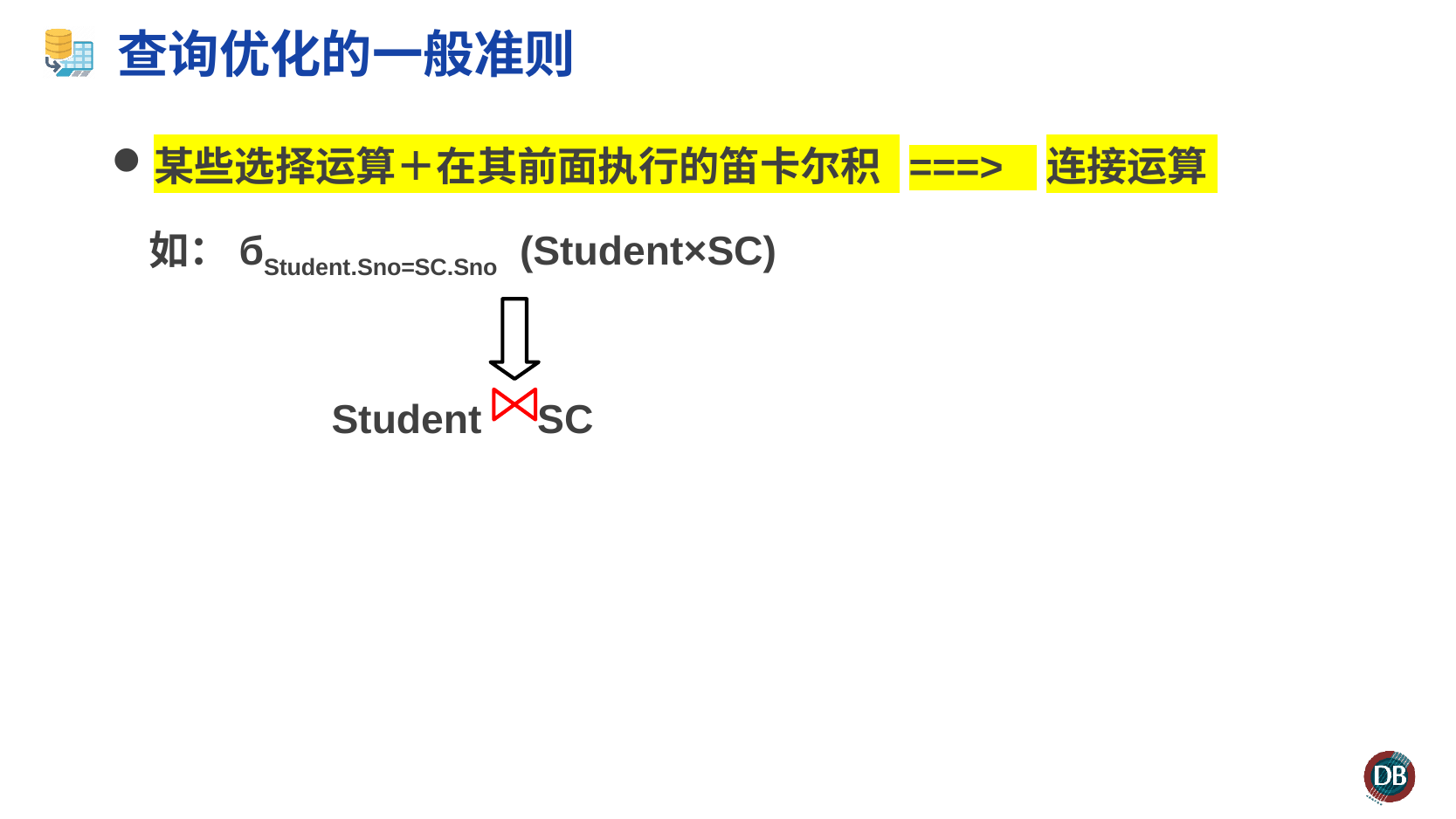

# 查询优化的一般准则
某些选择运算＋在其前面执行的笛卡尔积  ===>   连接运算
   如：бStudent.Sno=SC.Sno  (Student×SC)

 	        Student     SC